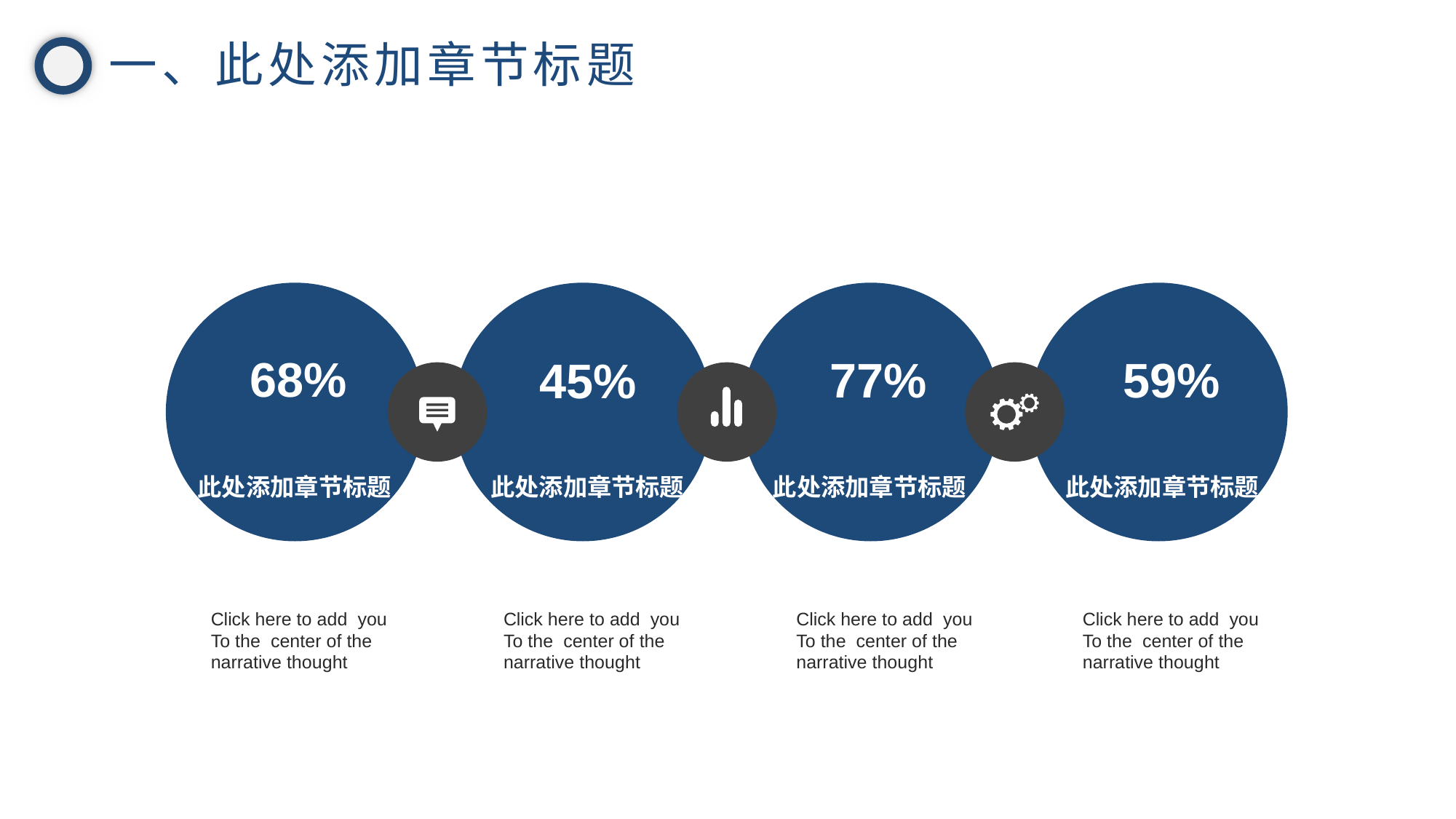

一、此处添加章节标题

  68%
  77%
  59%
  45%

此处添加章节标题
此处添加章节标题
此处添加章节标题
此处添加章节标题

Click here to add  you
To the  center of the
narrative thought

Click here to add  you
To the  center of the
narrative thought

Click here to add  you
To the  center of the
narrative thought

Click here to add  you
To the  center of the
narrative thought